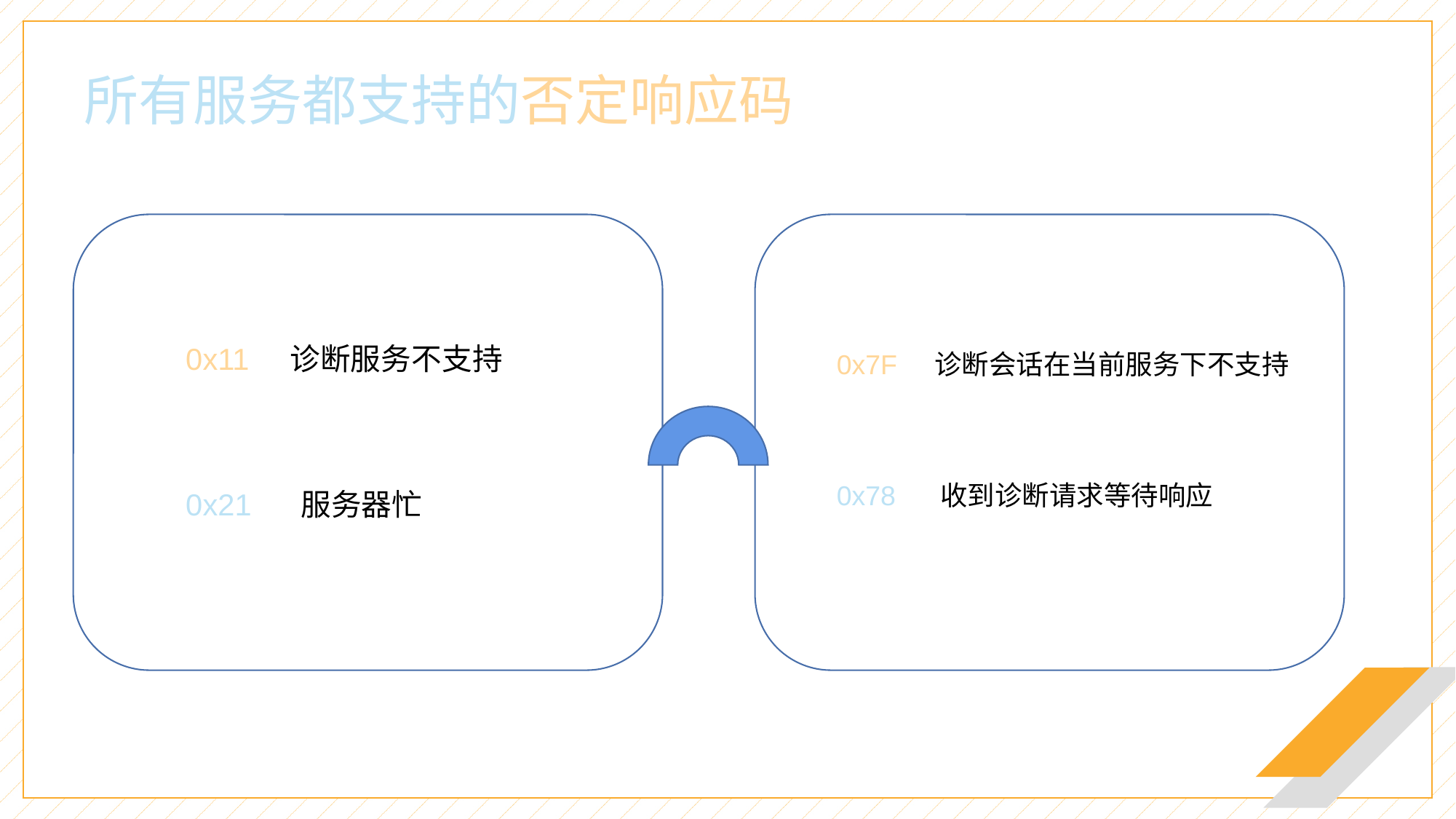

所有服务都支持的否定响应码

0x11    诊断服务不支持

0x21     服务器忙
0x7F    诊断会话在当前服务下不支持

0x78     收到诊断请求等待响应